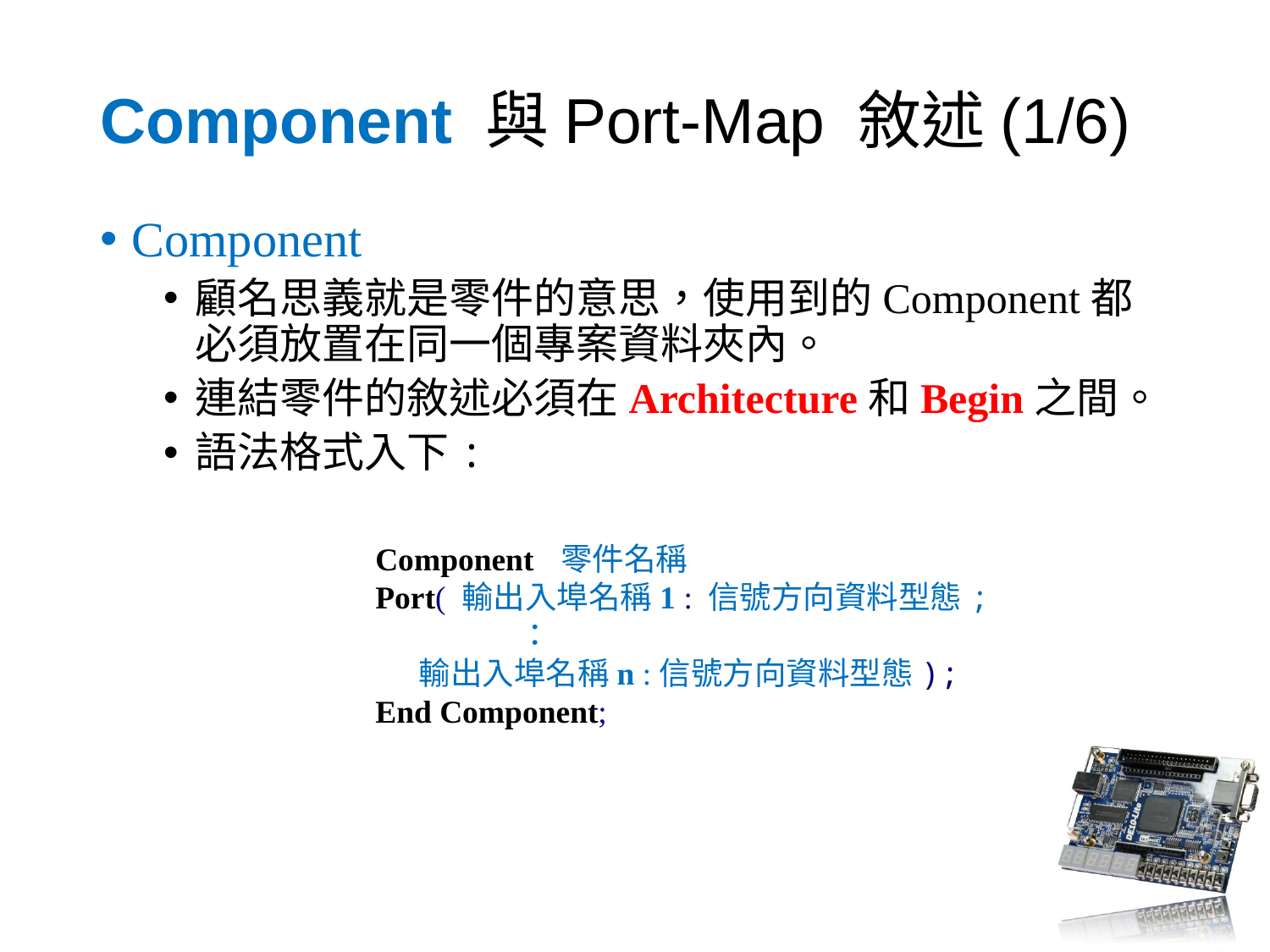

# Component 與Port-Map 敘述(1/6)
Component
顧名思義就是零件的意思，使用到的Component都必須放置在同一個專案資料夾內。
連結零件的敘述必須在Architecture和Begin之間。
語法格式入下:
Component 零件名稱
Port( 輸出入埠名稱1 : 信號方向資料型態;
                   ：
     輸出入埠名稱n :信號方向資料型態);
End Component;